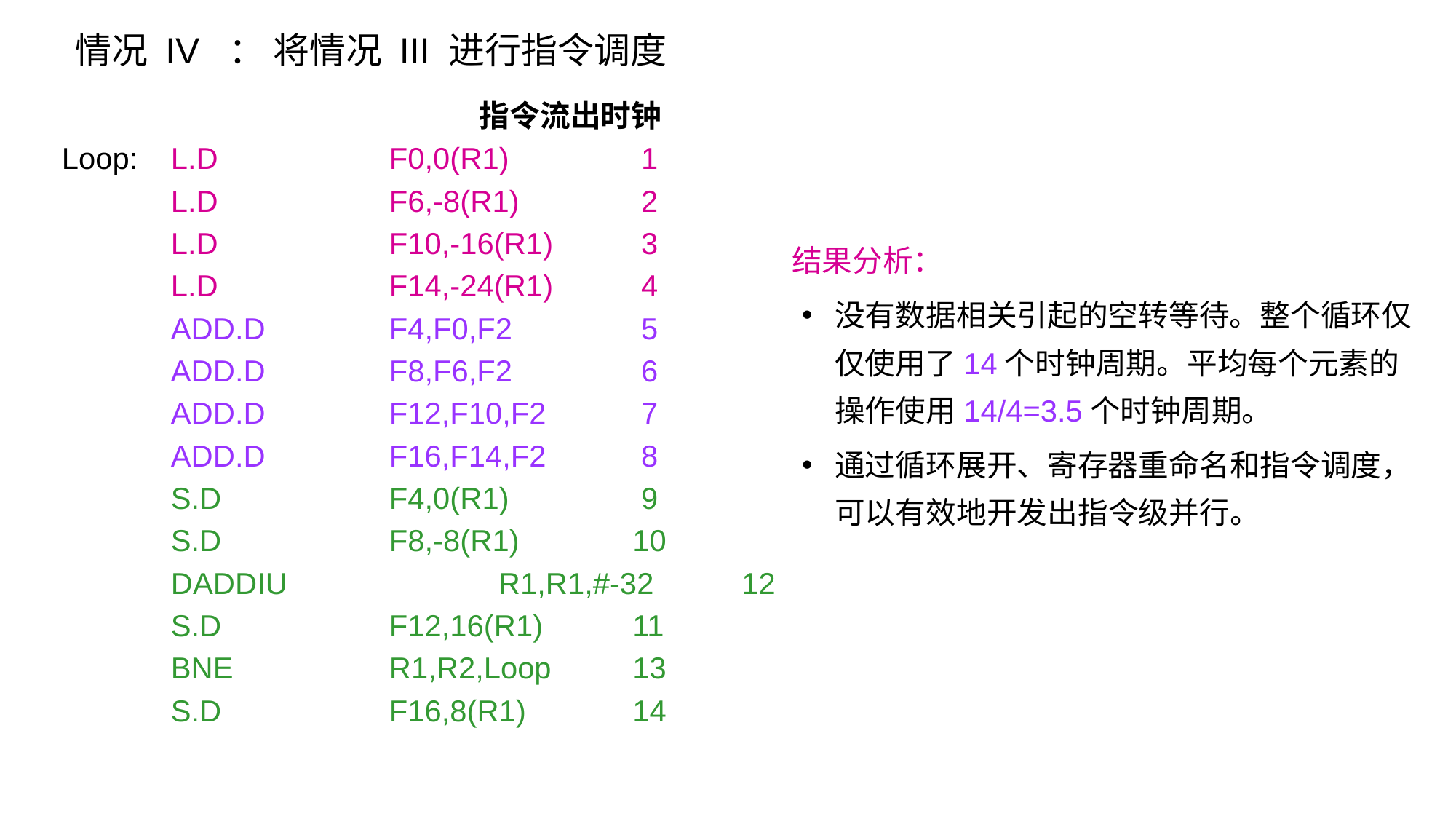

情况 IV  ： 将情况 III 进行指令调度
			            指令流出时钟
Loop:	L.D		F0,0(R1)	    1
	L.D		F6,-8(R1)	    2
	L.D		F10,-16(R1)	    3
	L.D		F14,-24(R1)	    4
	ADD.D		F4,F0,F2	    5
	ADD.D		F8,F6,F2	    6
	ADD.D		F12,F10,F2	    7
	ADD.D		F16,F14,F2	    8
	S.D		F4,0(R1)	    9
	S.D		F8,-8(R1)	   10
	DADDIU		R1,R1,#-32	   12
	S.D		F12,16(R1)	   11
	BNE		R1,R2,Loop	   13
	S.D		F16,8(R1)	   14
结果分析：
没有数据相关引起的空转等待。整个循环仅仅使用了14个时钟周期。平均每个元素的操作使用14/4=3.5个时钟周期。
通过循环展开、寄存器重命名和指令调度，可以有效地开发出指令级并行。